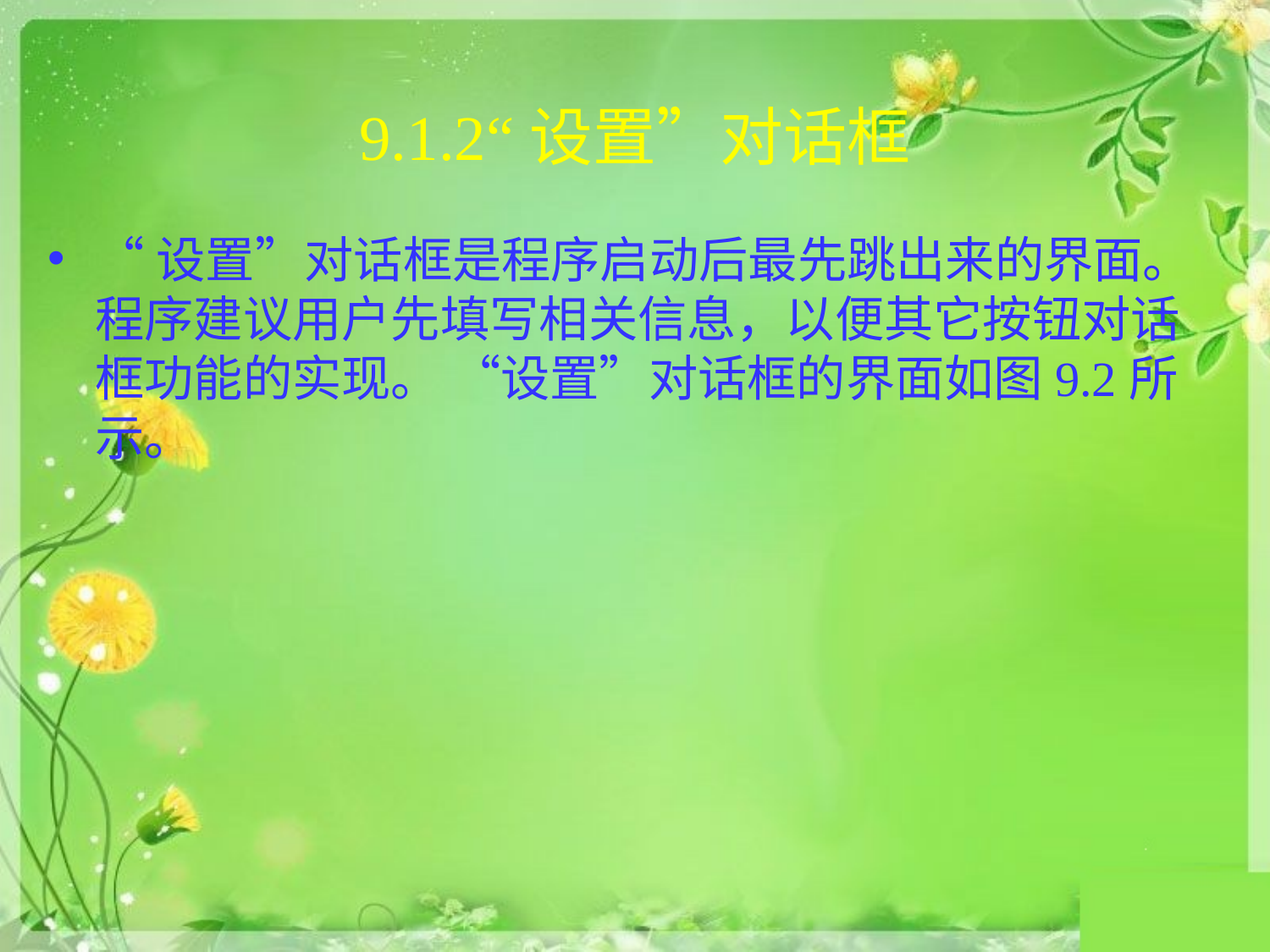

# 9.1.2“设置”对话框
“设置”对话框是程序启动后最先跳出来的界面。程序建议用户先填写相关信息，以便其它按钮对话框功能的实现。 “设置”对话框的界面如图9.2所示。